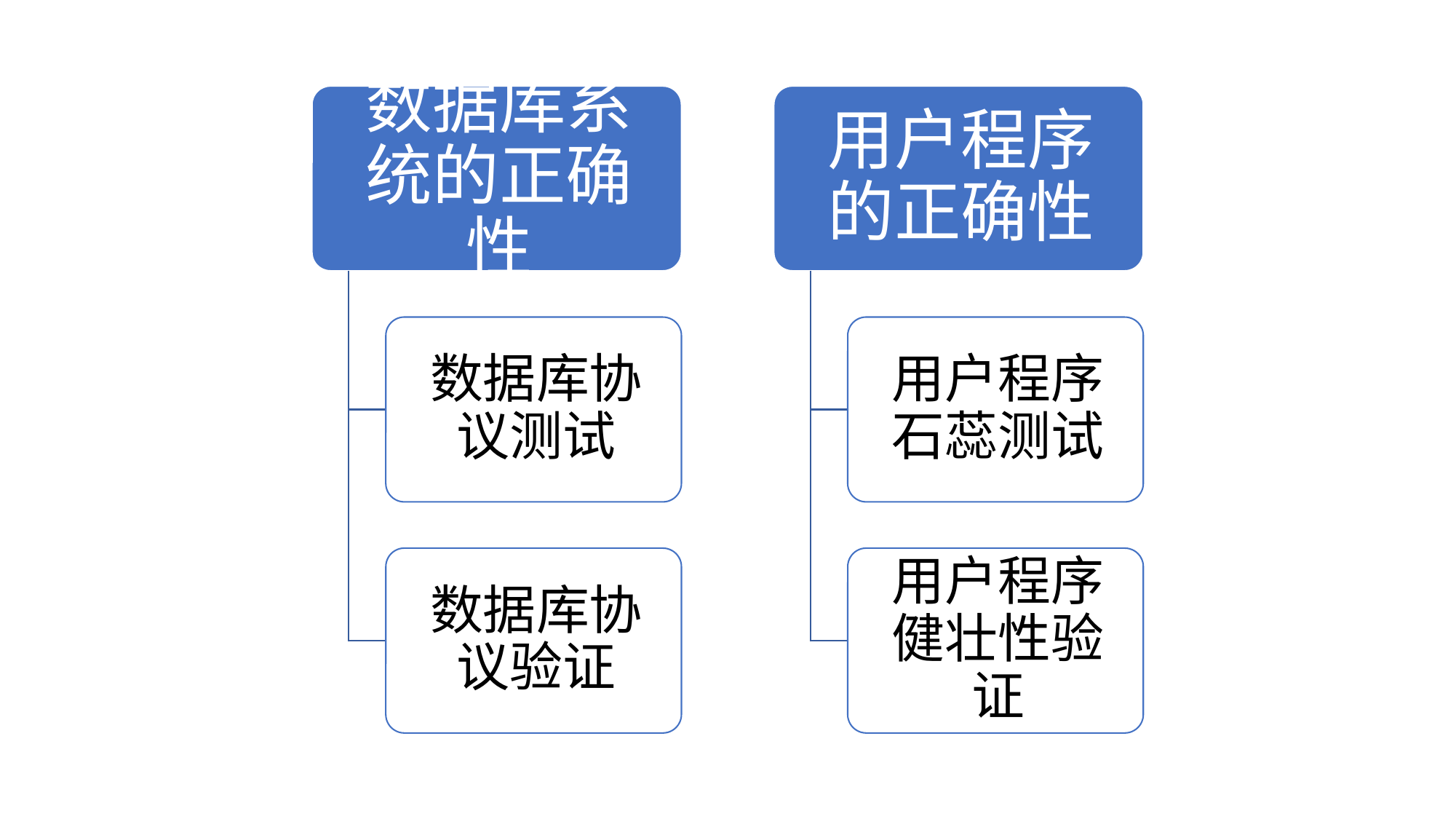

数据库系统的正确性
数据库协议测试
数据库协议验证
用户程序的正确性
用户程序石蕊测试
用户程序健壮性验证